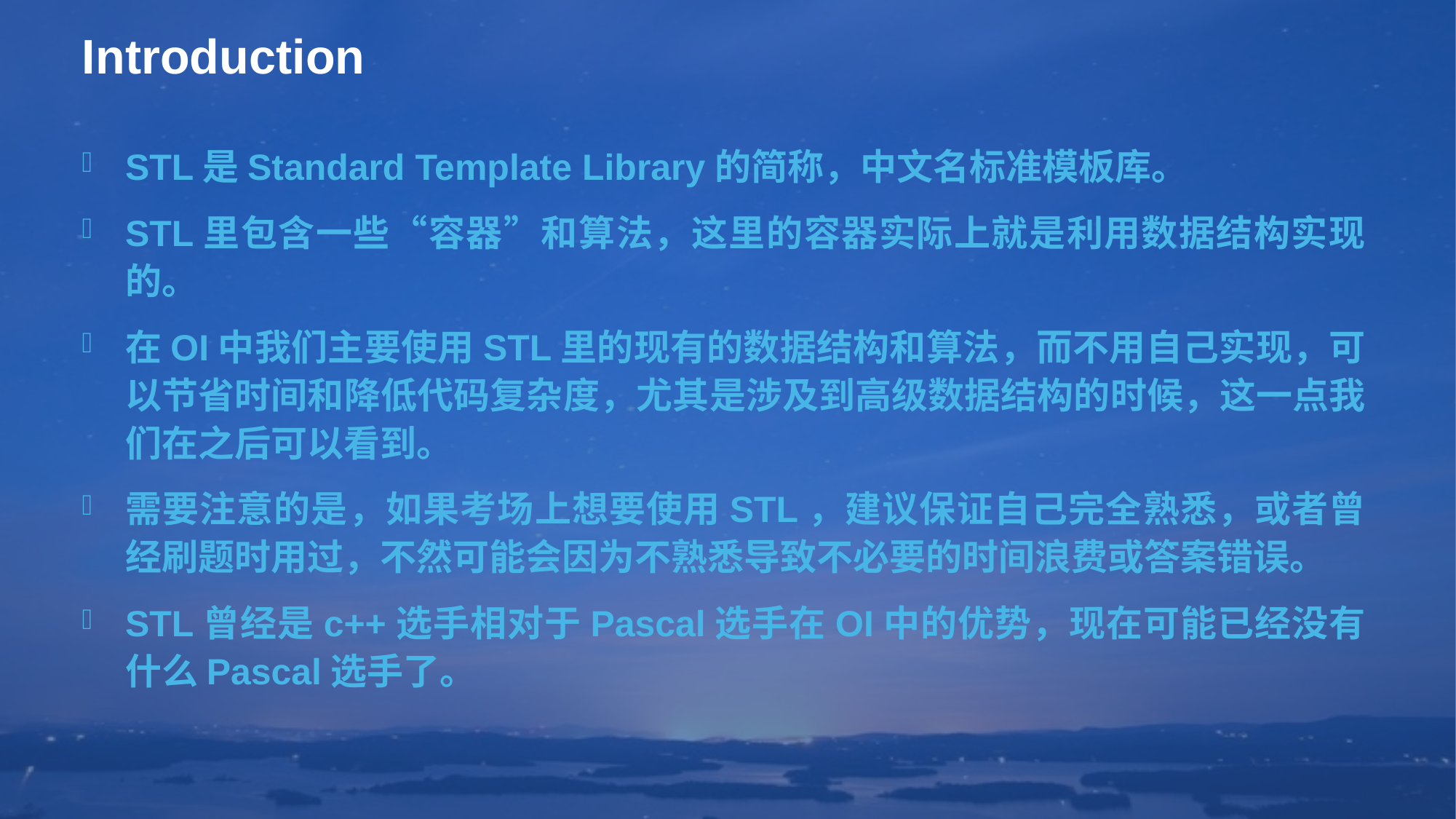

# Introduction
STL是Standard Template Library的简称，中文名标准模板库。
STL里包含一些“容器”和算法，这里的容器实际上就是利用数据结构实现的。
在OI中我们主要使用STL里的现有的数据结构和算法，而不用自己实现，可以节省时间和降低代码复杂度，尤其是涉及到高级数据结构的时候，这一点我们在之后可以看到。
需要注意的是，如果考场上想要使用STL，建议保证自己完全熟悉，或者曾经刷题时用过，不然可能会因为不熟悉导致不必要的时间浪费或答案错误。
STL曾经是c++选手相对于Pascal选手在OI中的优势，现在可能已经没有什么Pascal选手了。